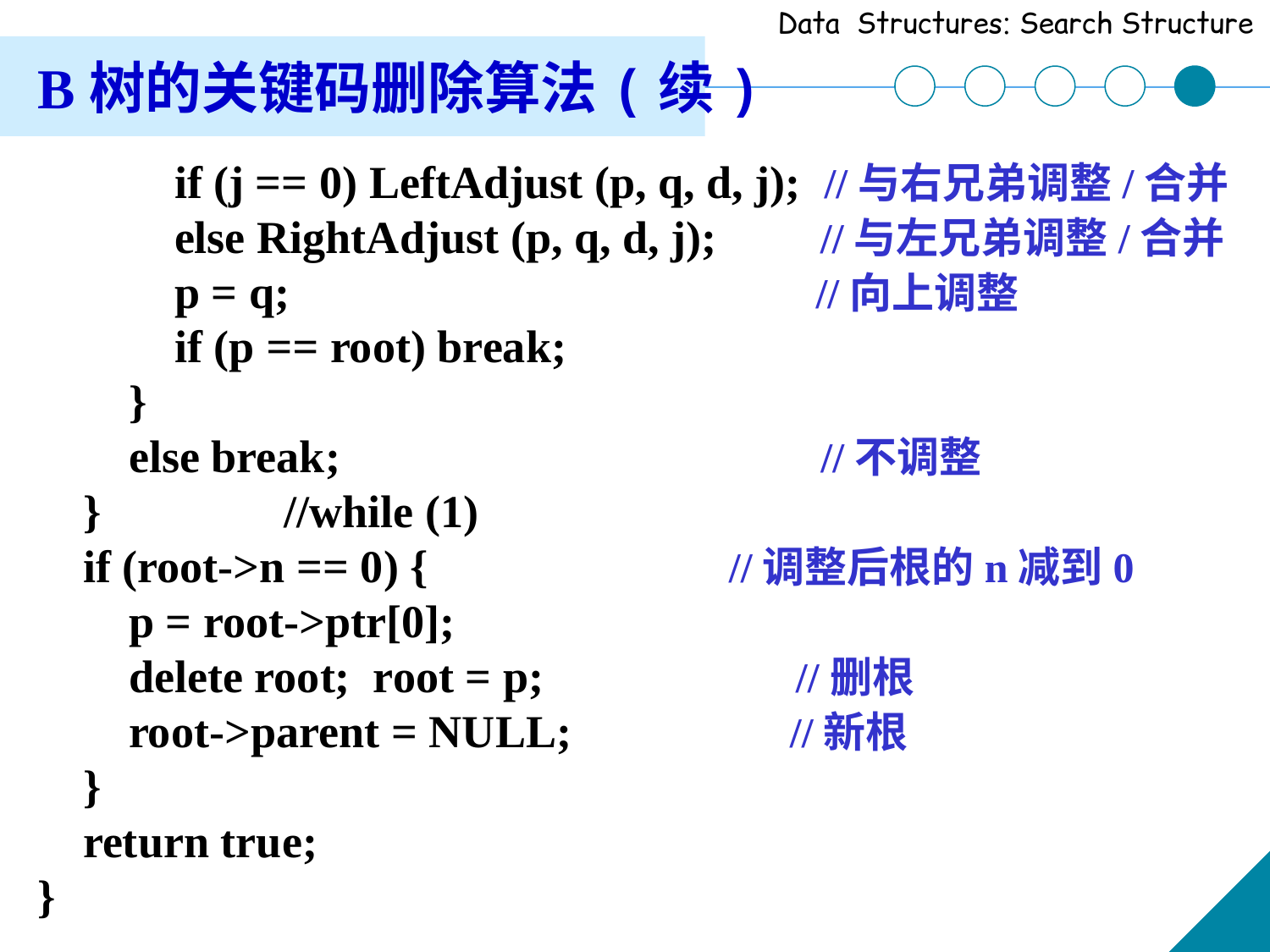

B树的关键码删除算法(续)

            if (j == 0) LeftAdjust (p, q, d, j);  //与右兄弟调整/合并
            else RightAdjust (p, q, d, j);         //与左兄弟调整/合并
            p = q;                                              //向上调整
            if (p == root) break;
        }
        else break;                                          //不调整
    }                //while (1)
    if (root->n == 0) {	                       //调整后根的n减到0
        p = root->ptr[0];
        delete root;  root = p;                      //删根
        root->parent = NULL;                   //新根
    }
    return true;
}